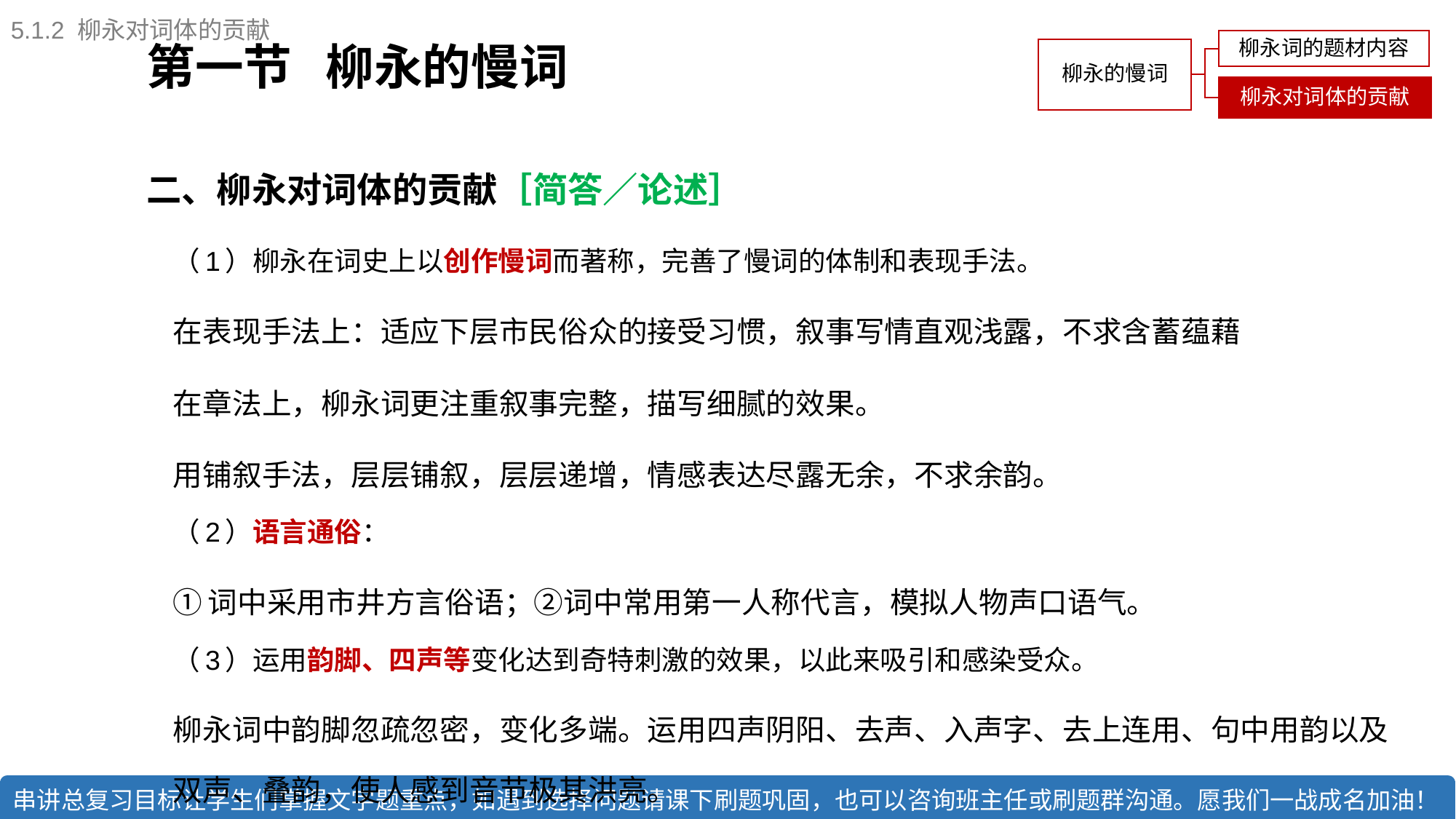

柳永的慢词
柳永词的题材内容
柳永对词体的贡献
5.1.2 柳永对词体的贡献
# 第一节   柳永的慢词
二、柳永对词体的贡献［简答／论述］
（1）柳永在词史上以创作慢词而著称，完善了慢词的体制和表现手法。
在表现手法上：适应下层市民俗众的接受习惯，叙事写情直观浅露，不求含蓄蕴藉
在章法上，柳永词更注重叙事完整，描写细腻的效果。
用铺叙手法，层层铺叙，层层递增，情感表达尽露无余，不求余韵。
（2）语言通俗：
①词中采用市井方言俗语；②词中常用第一人称代言，模拟人物声口语气。
（3）运用韵脚、四声等变化达到奇特刺激的效果，以此来吸引和感染受众。
柳永词中韵脚忽疏忽密，变化多端。运用四声阴阳、去声、入声字、去上连用、句中用韵以及双声、叠韵，使人感到音节极其洪亮。